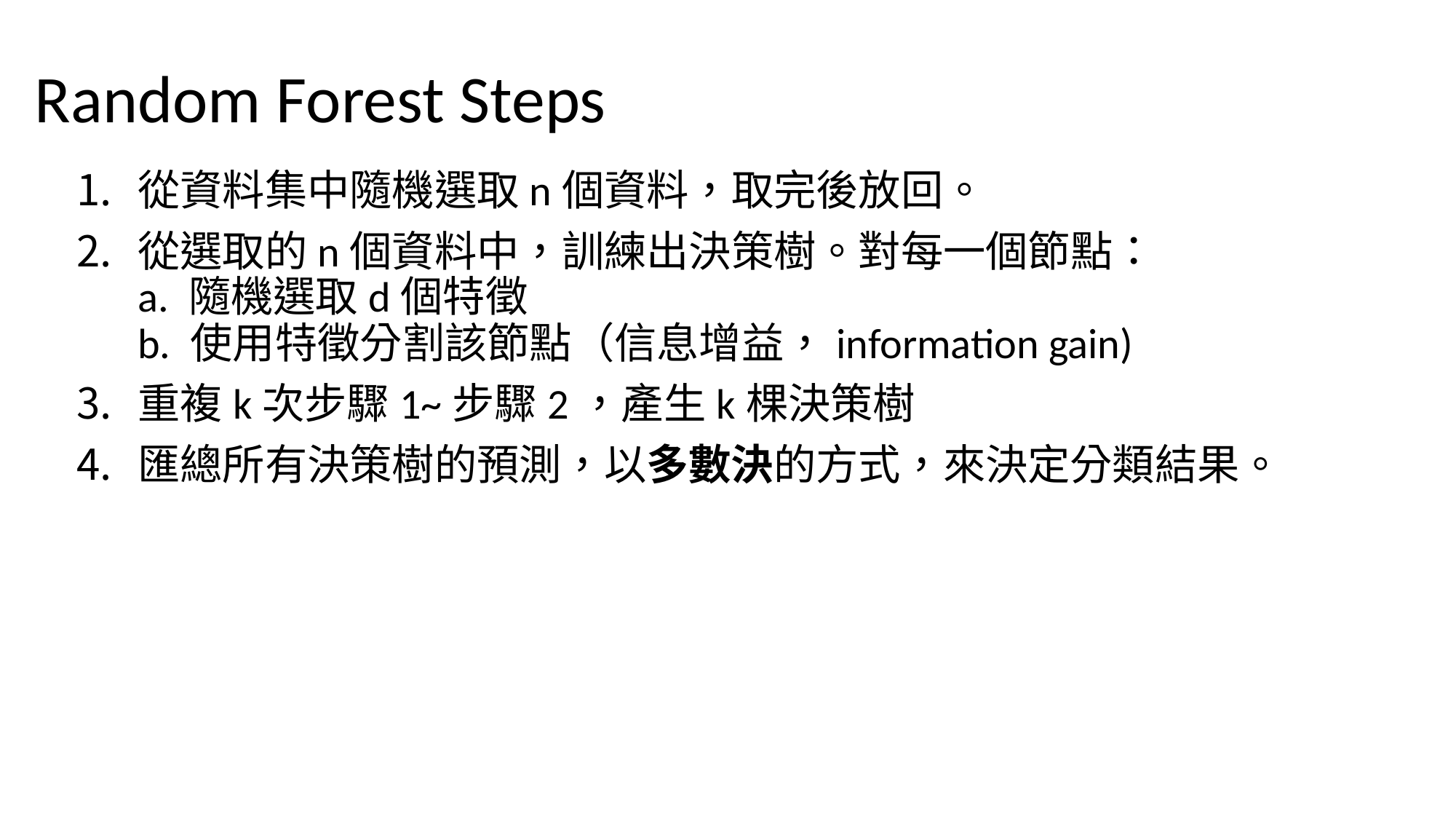

# Random Forest Steps
從資料集中隨機選取n個資料，取完後放回。
從選取的n個資料中，訓練出決策樹。對每一個節點：
a. 隨機選取d個特徵
b. 使用特徵分割該節點（信息增益，information gain)
重複k次步驟1~步驟2，產生k棵決策樹
匯總所有決策樹的預測，以多數決的方式，來決定分類結果。